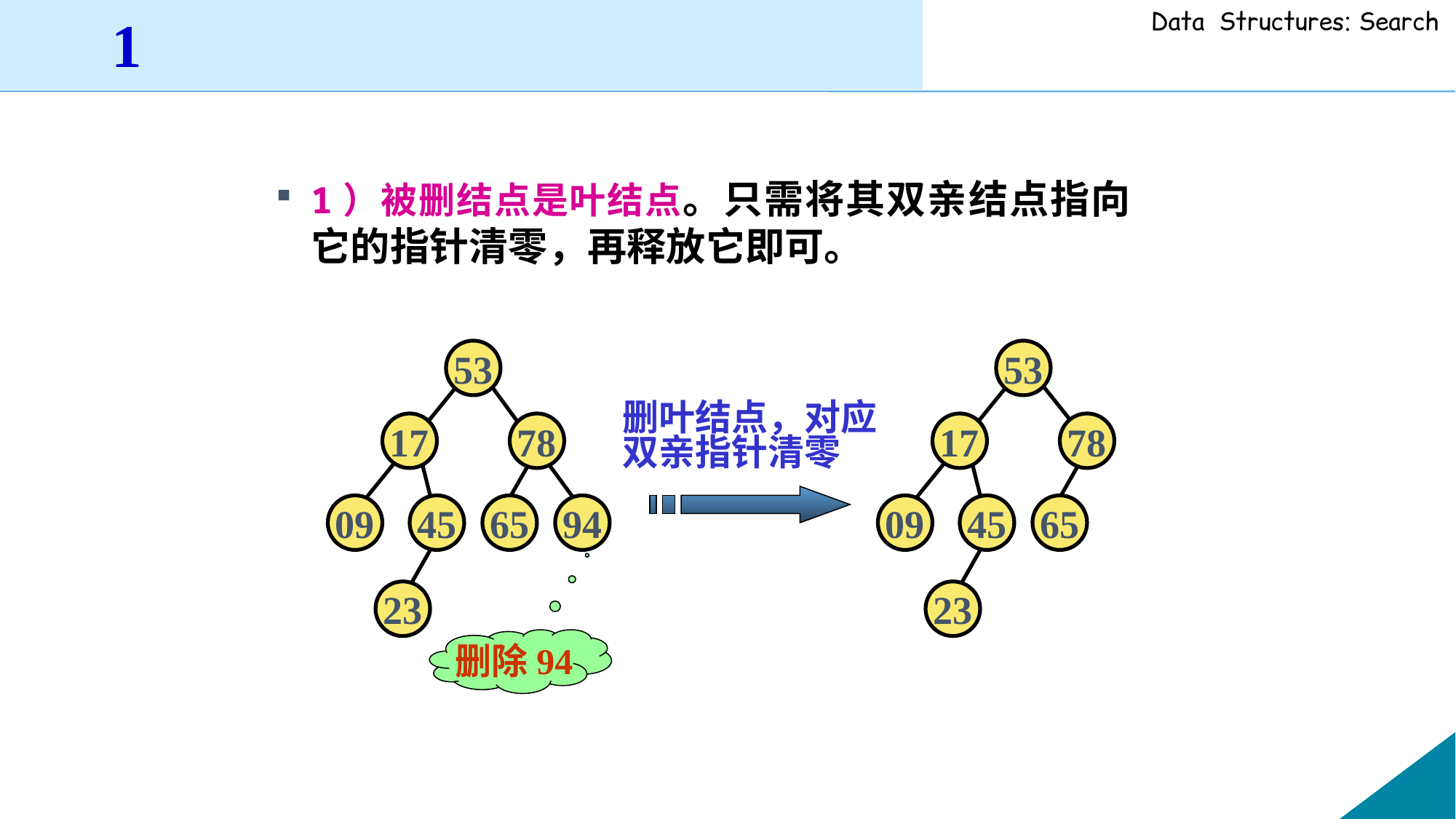

BST结点的删除-情况1
1）被删结点是叶结点。只需将其双亲结点指向它的指针清零，再释放它即可。
53
53

17
78

09
45
65
94

23

删叶结点，对应双亲指针清零
17
78

09
45
65

23
删除94